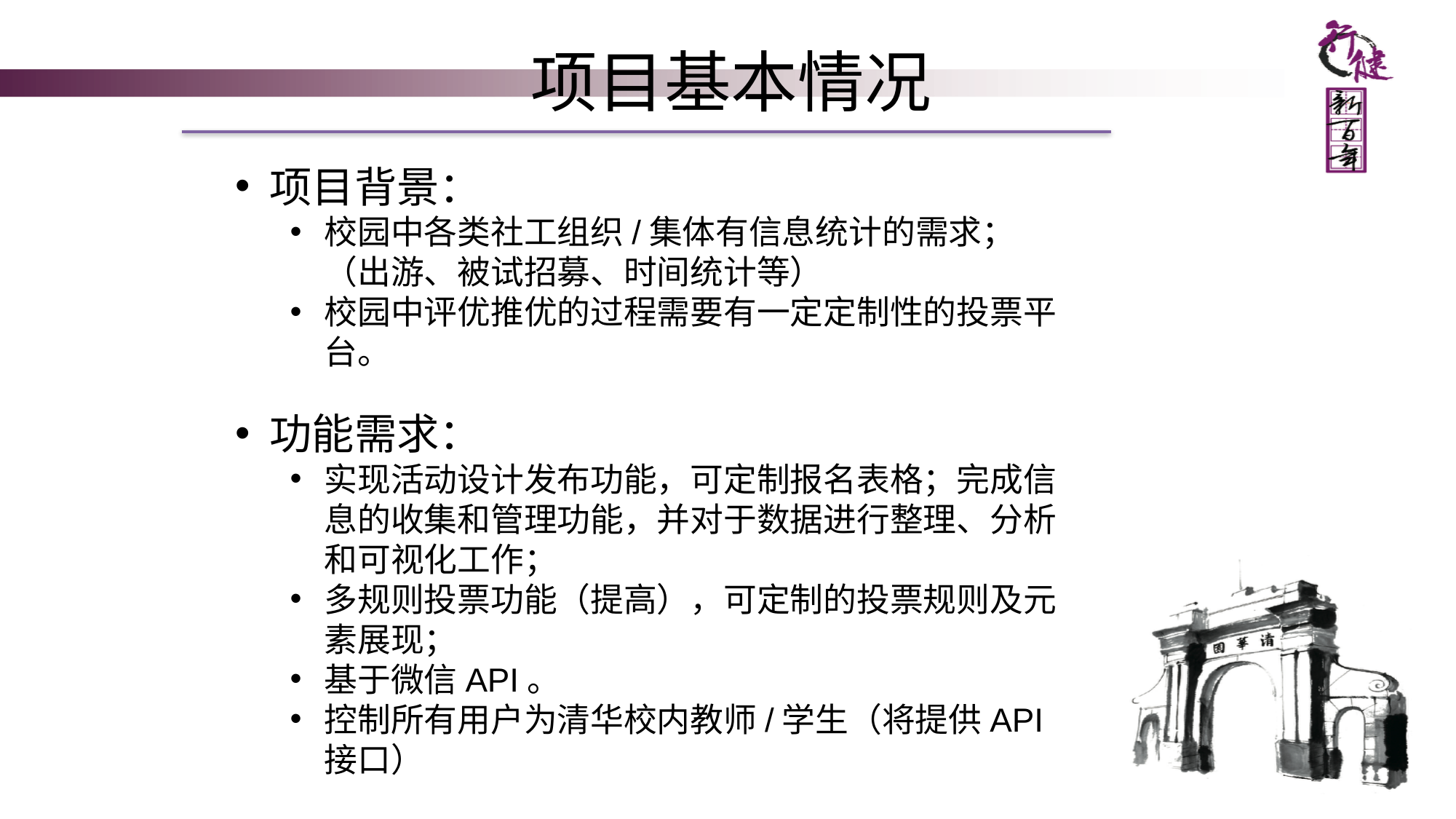

# 项目基本情况
项目背景：
校园中各类社工组织/集体有信息统计的需求；（出游、被试招募、时间统计等）
校园中评优推优的过程需要有一定定制性的投票平台。

功能需求：
实现活动设计发布功能，可定制报名表格；完成信息的收集和管理功能，并对于数据进行整理、分析和可视化工作；
多规则投票功能（提高），可定制的投票规则及元素展现；
基于微信API。
控制所有用户为清华校内教师/学生（将提供API接口）